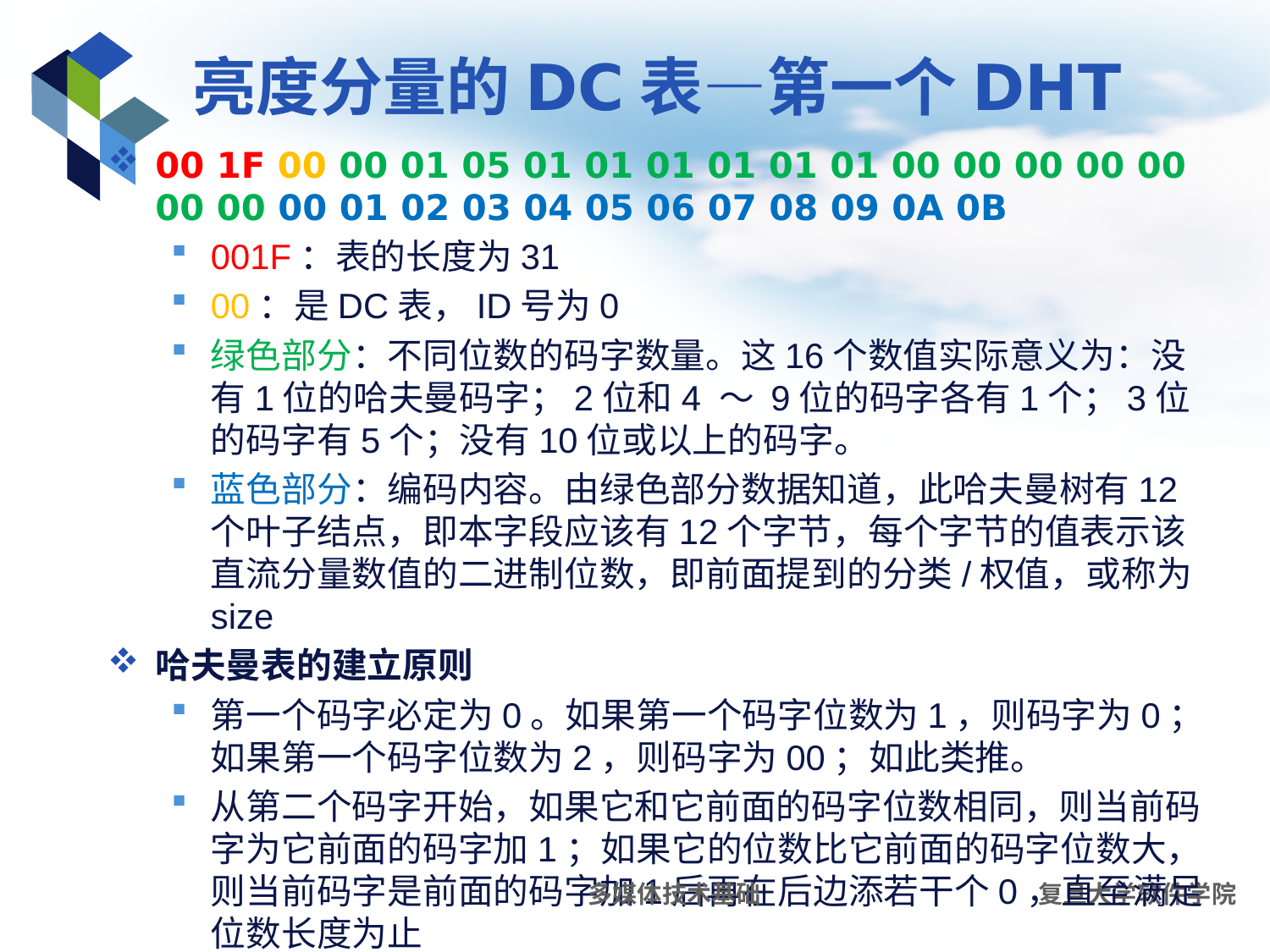

# 亮度分量的DC表—第一个DHT
00 1F 00 00 01 05 01 01 01 01 01 01 00 00 00 00 00 00 00 00 01 02 03 04 05 06 07 08 09 0A 0B
001F：表的长度为31
00：是DC表，ID号为0
绿色部分：不同位数的码字数量。这16个数值实际意义为：没有1位的哈夫曼码字；2位和4 ～ 9位的码字各有1个；3位的码字有5个；没有10位或以上的码字。
蓝色部分：编码内容。由绿色部分数据知道，此哈夫曼树有12个叶子结点，即本字段应该有12个字节，每个字节的值表示该直流分量数值的二进制位数，即前面提到的分类/权值，或称为size
哈夫曼表的建立原则
第一个码字必定为0。如果第一个码字位数为1，则码字为0；如果第一个码字位数为2，则码字为00；如此类推。
从第二个码字开始，如果它和它前面的码字位数相同，则当前码字为它前面的码字加1；如果它的位数比它前面的码字位数大，则当前码字是前面的码字加1后再在后边添若干个0，直至满足位数长度为止
多媒体技术基础